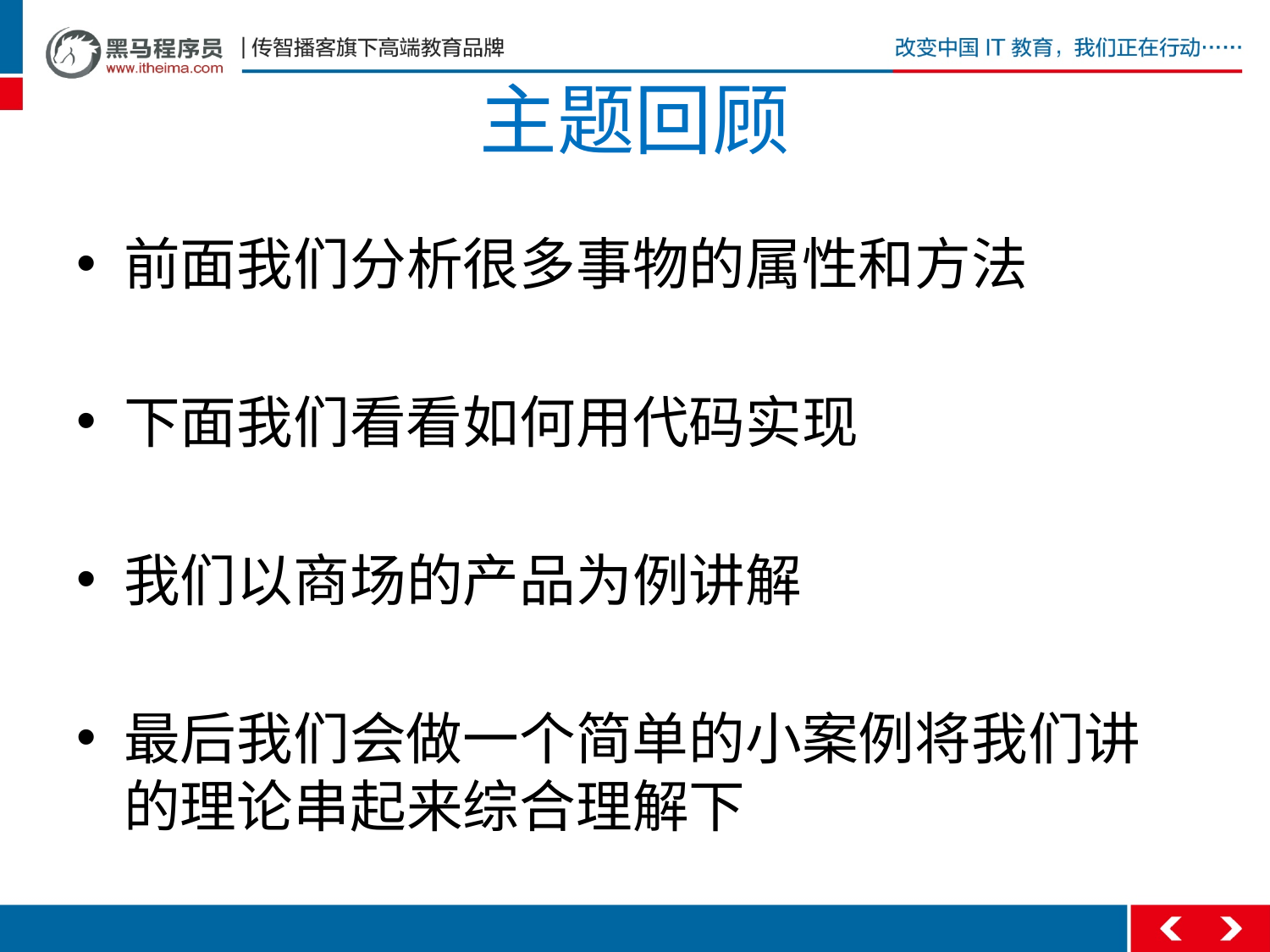

# 主题回顾
前面我们分析很多事物的属性和方法

下面我们看看如何用代码实现

我们以商场的产品为例讲解

最后我们会做一个简单的小案例将我们讲的理论串起来综合理解下